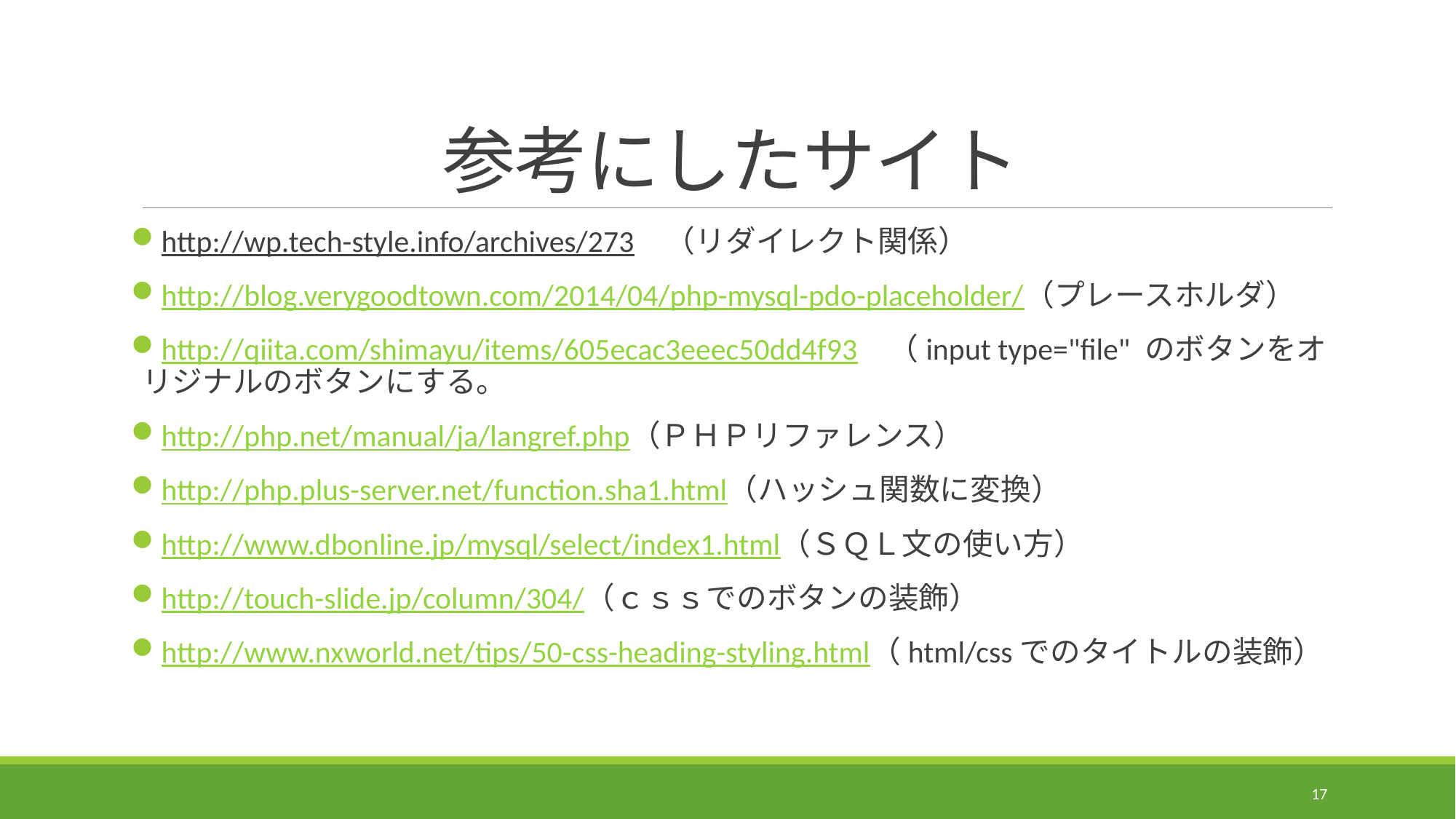

# 参考にしたサイト
http://wp.tech-style.info/archives/273　（リダイレクト関係）
http://blog.verygoodtown.com/2014/04/php-mysql-pdo-placeholder/（プレースホルダ）
http://qiita.com/shimayu/items/605ecac3eeec50dd4f93　（input type="file" のボタンをオリジナルのボタンにする。
http://php.net/manual/ja/langref.php（ＰＨＰリファレンス）
http://php.plus-server.net/function.sha1.html（ハッシュ関数に変換）
http://www.dbonline.jp/mysql/select/index1.html（ＳＱＬ文の使い方）
http://touch-slide.jp/column/304/（ｃｓｓでのボタンの装飾）
http://www.nxworld.net/tips/50-css-heading-styling.html（html/cssでのタイトルの装飾）
17